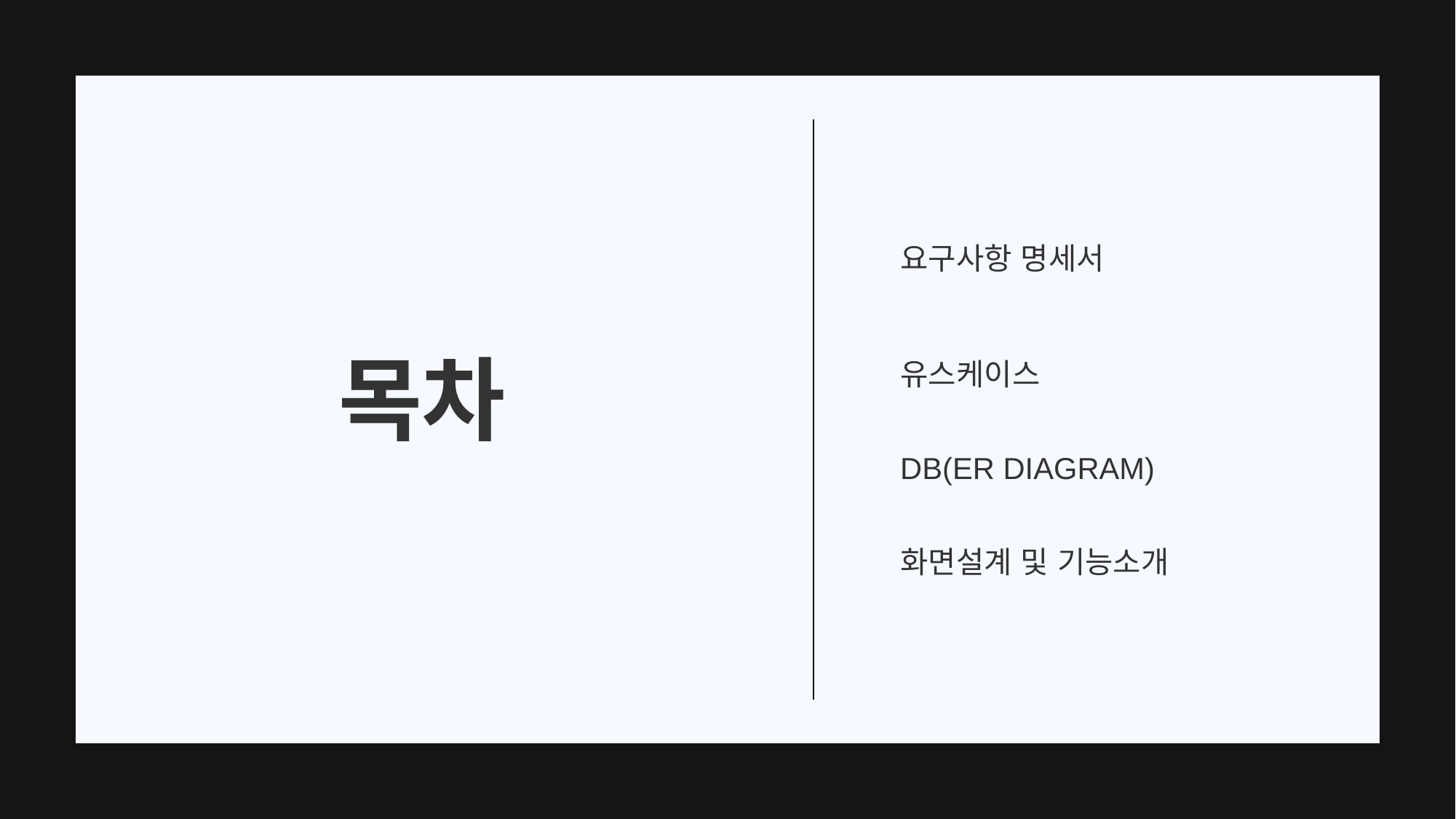

요구사항 명세서

유스케이스
DB(ER DIAGRAM)
화면설계 및 기능소개
# 목차